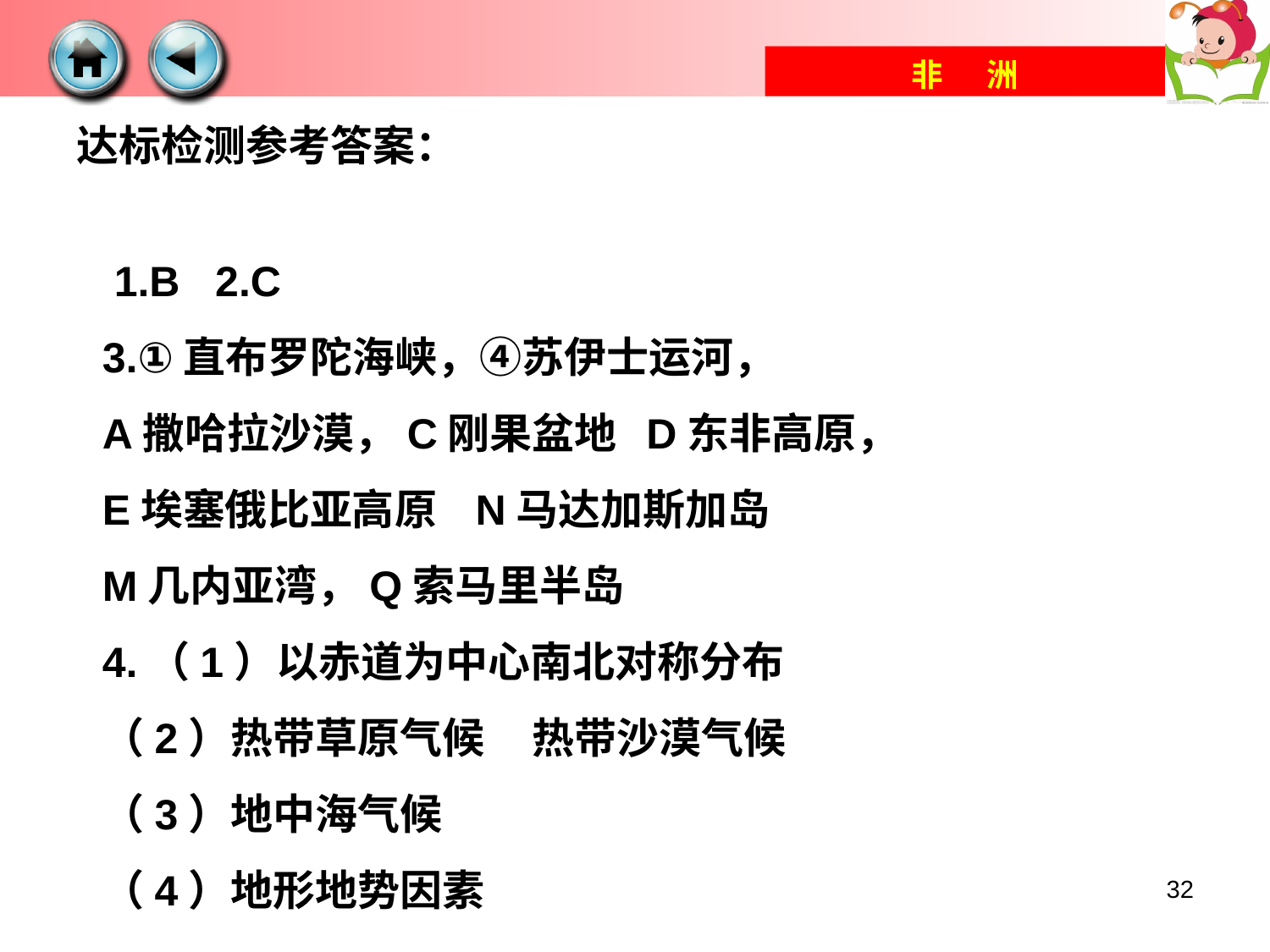

达标检测参考答案：
 1.B   2.C
3.①直布罗陀海峡，④苏伊士运河，
A撒哈拉沙漠，C刚果盆地  D东非高原，
E埃塞俄比亚高原   N马达加斯加岛
M几内亚湾，Q索马里半岛
4.（1）以赤道为中心南北对称分布
（2）热带草原气候     热带沙漠气候
（3）地中海气候
（4）地形地势因素
32